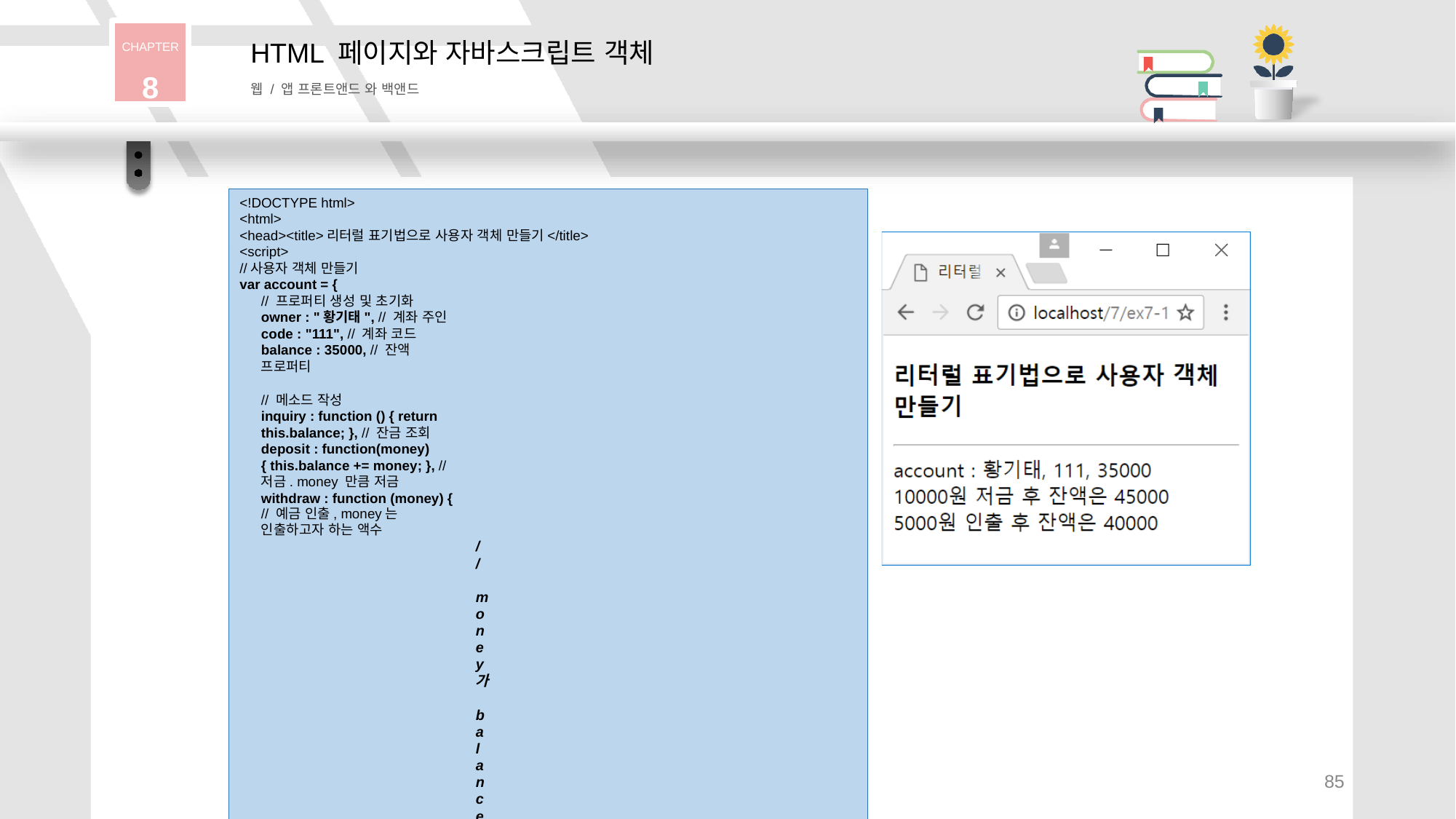

CHAPTER

8

# HTML 페이지와 자바스크립트 객체

웹 / 앱 프론트앤드 와 백앤드

<!DOCTYPE html>
<html>
<head><title>리터럴 표기법으로 사용자 객체 만들기</title>
<script>
//사용자 객체 만들기
var account = {
// 프로퍼티 생성 및 초기화  owner : "황기태", // 계좌 주인  code : "111", // 계좌 코드
balance : 35000, // 잔액 프로퍼티

// 메소드 작성
inquiry : function () { return this.balance; }, // 잔금 조회
deposit : function(money) { this.balance += money; }, // 저금. money 만큼 저금
withdraw : function (money) { // 예금 인출, money는 인출하고자 하는 액수
// money가 balance보다 작다고 가정
this.balance -= money;  return money;
}
};
</script></head>
<body>
<h3>리터럴 표기법으로 사용자 객체 만들기</h3>
<hr>
<script>
document.write("account : ");  document.write(account.owner + ", ");  document.write(account.code + ", ");  document.write(account.balance + "<br>");

account.deposit(10000); // 10000원 저금
document.write("10000원 저금 후 잔액은 " + account.inquiry() + "<br>");  account.withdraw(5000); // 5000원 인출
document.write("5000원 인출 후 잔액은 " + account.inquiry() + "<br>");
</script>
</body></html>

85